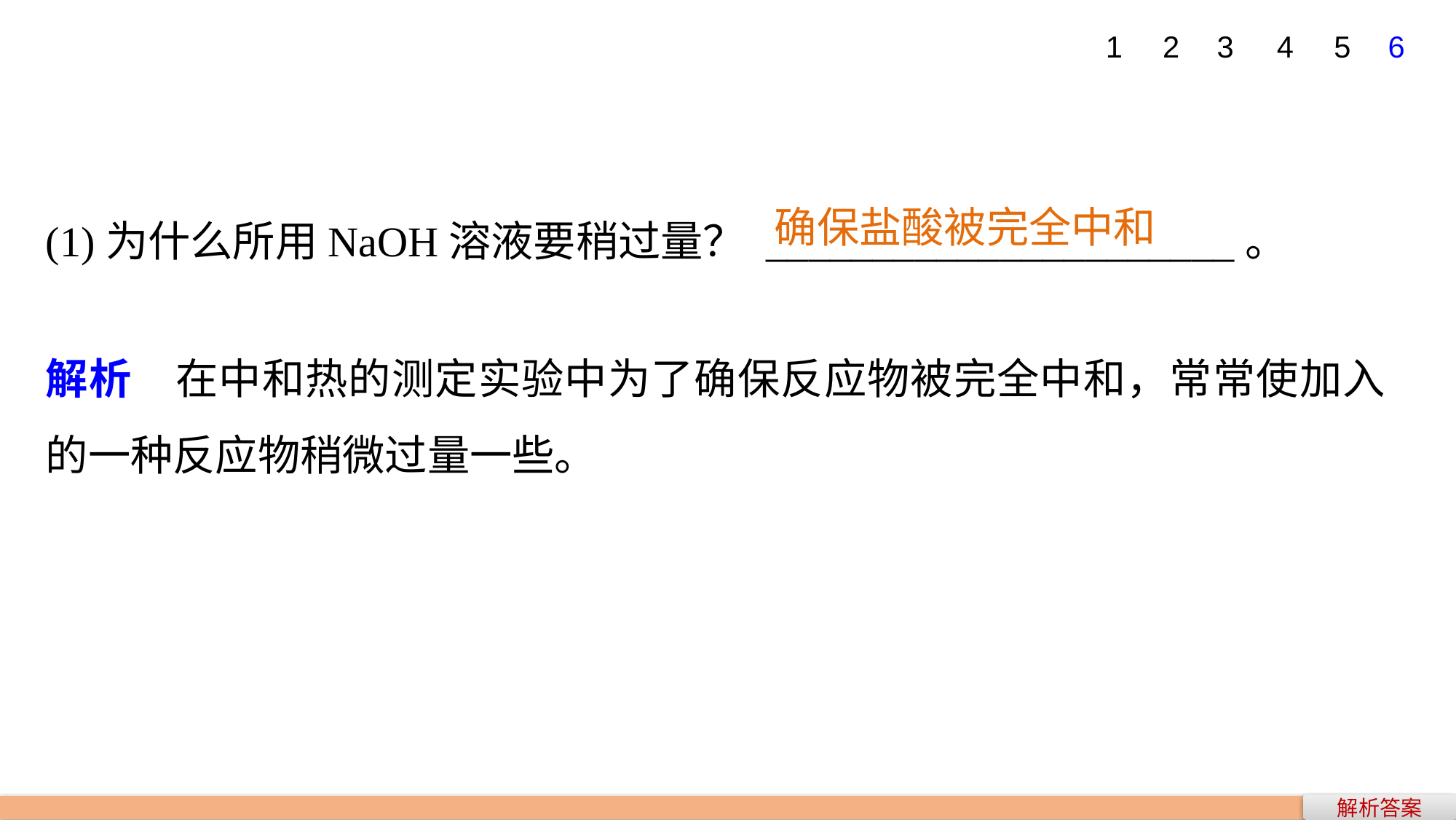

1
2
3
4
5
6
(1)为什么所用NaOH溶液要稍过量？ ______________________。
确保盐酸被完全中和
解析　在中和热的测定实验中为了确保反应物被完全中和，常常使加入的一种反应物稍微过量一些。
解析答案